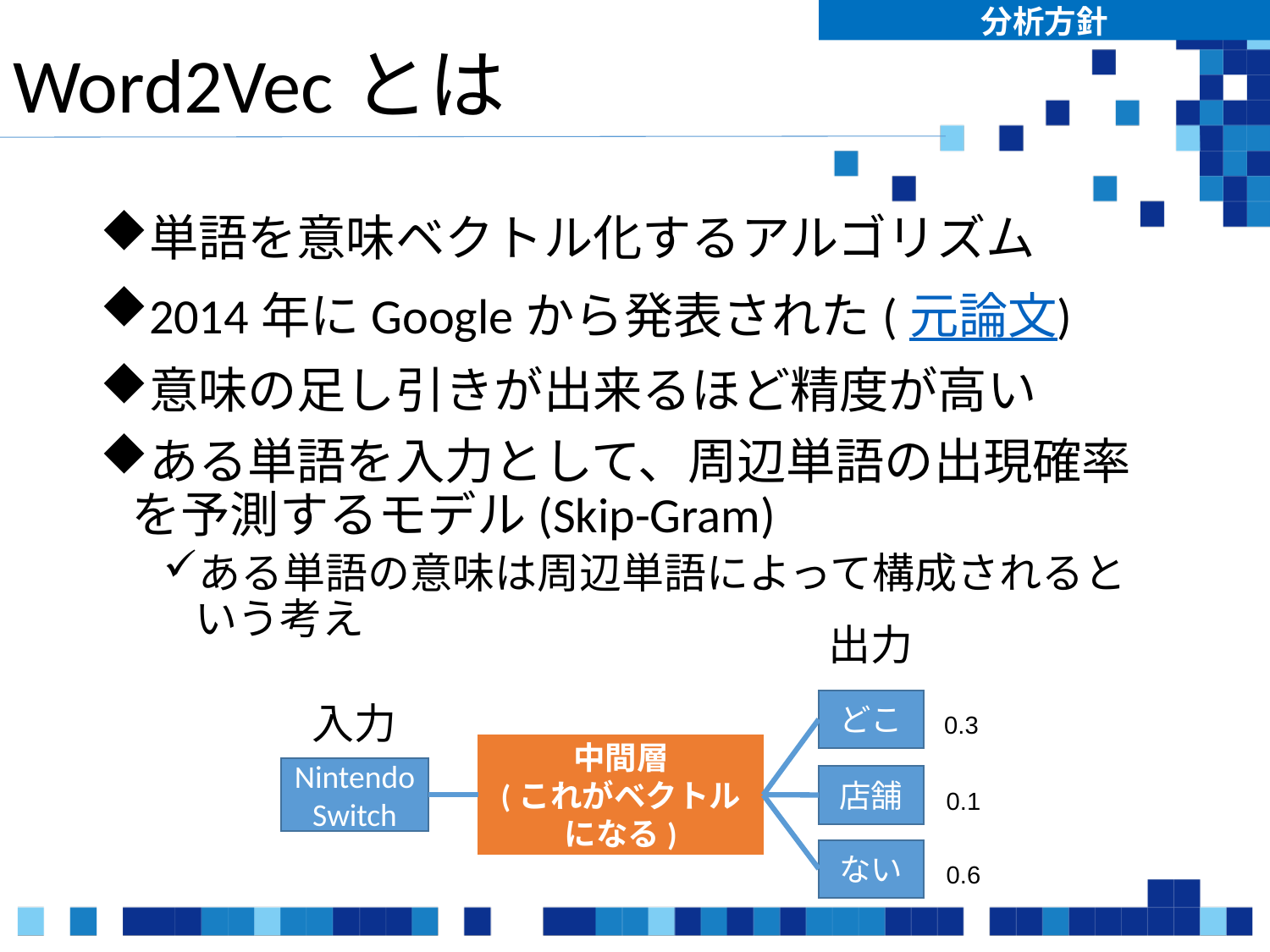

分析方針
# Word2Vecとは
単語を意味ベクトル化するアルゴリズム
2014年にGoogleから発表された(元論文)
意味の足し引きが出来るほど精度が高い
ある単語を入力として、周辺単語の出現確率を予測するモデル(Skip-Gram)
ある単語の意味は周辺単語によって構成されるという考え
出力
入力
どこ
0.3
中間層
(これがベクトルになる)
Nintendo Switch
店舗
0.1
ない
0.6